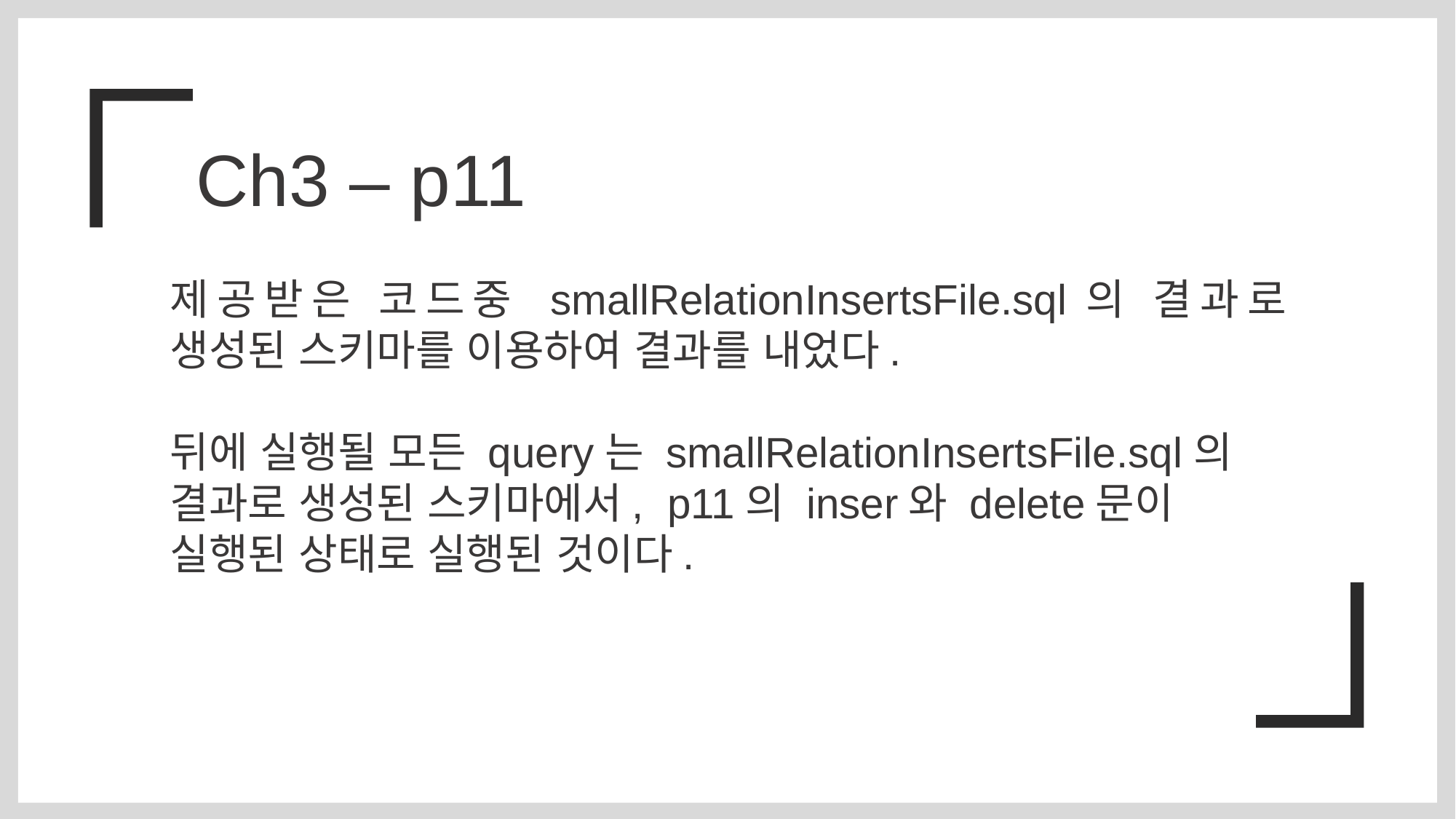

Ch3 – p11
제공받은 코드중 smallRelationInsertsFile.sql의 결과로 생성된 스키마를 이용하여 결과를 내었다.

뒤에 실행될 모든 query는 smallRelationInsertsFile.sql의 결과로 생성된 스키마에서,  p11의 inser와 delete문이 실행된 상태로 실행된 것이다.